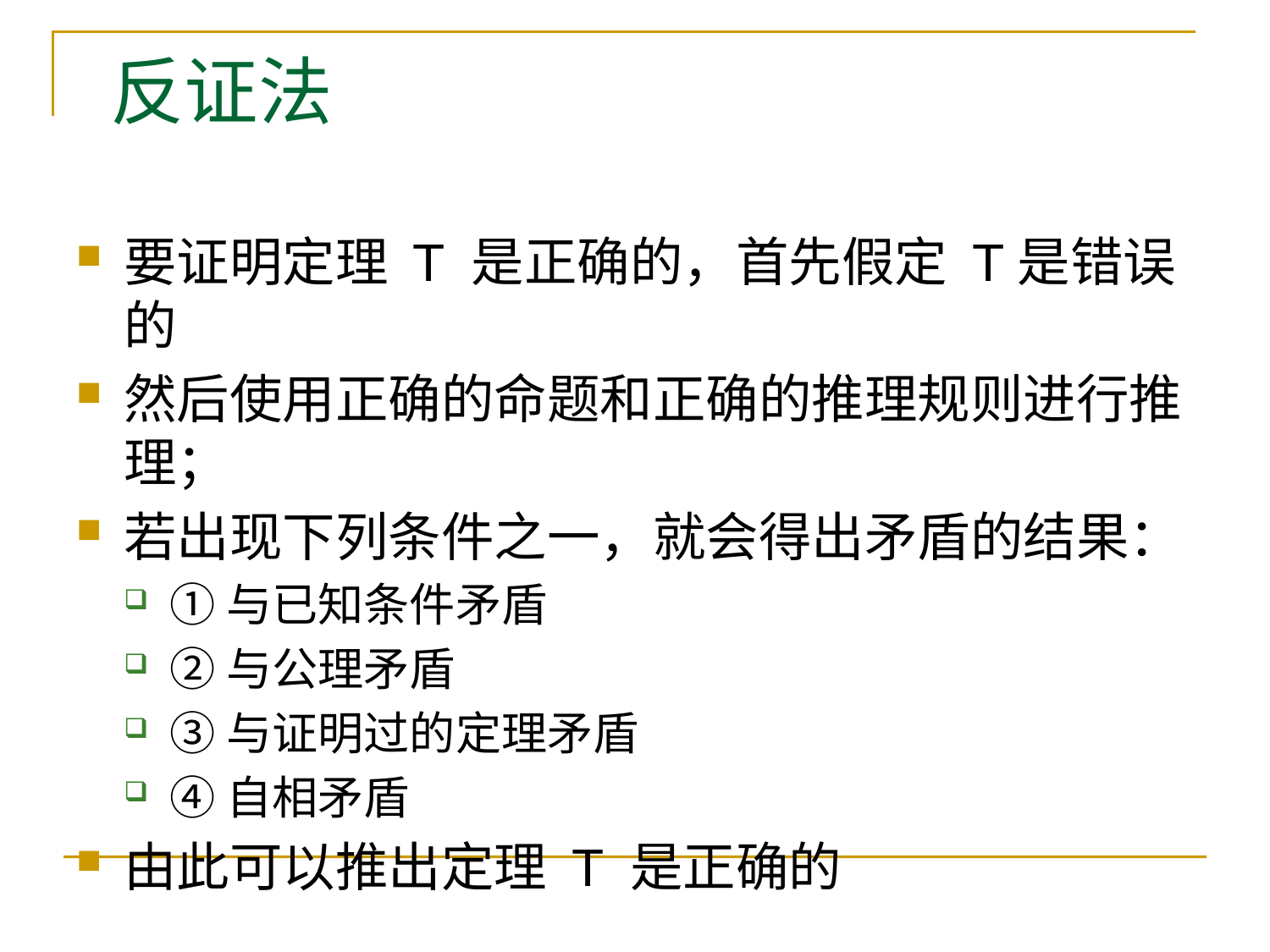

# 反证法
要证明定理 T 是正确的，首先假定 T是错误的
然后使用正确的命题和正确的推理规则进行推理；
若出现下列条件之一，就会得出矛盾的结果：
①与已知条件矛盾
②与公理矛盾
③与证明过的定理矛盾
④自相矛盾
由此可以推出定理 T 是正确的